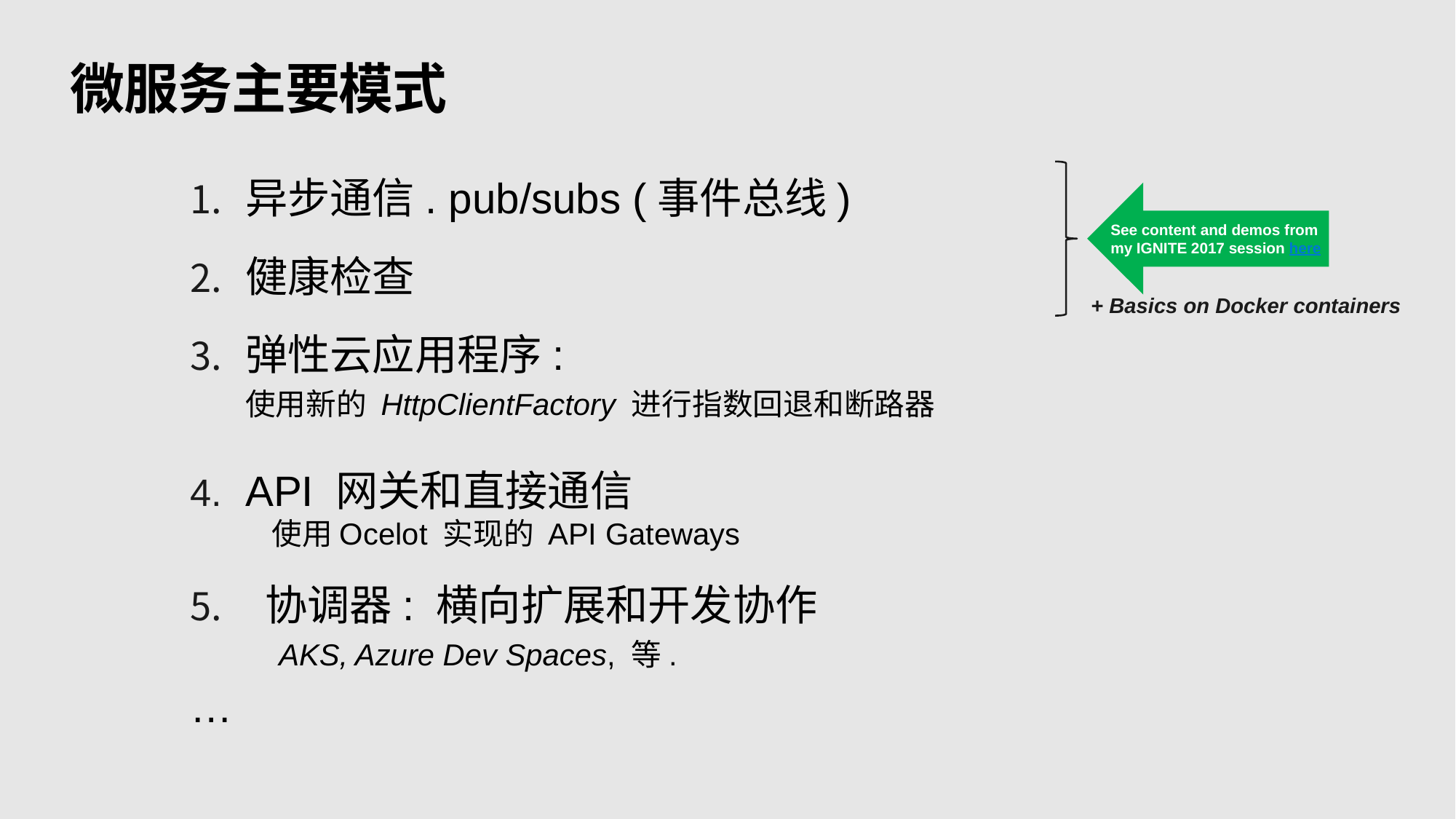

# 微服务主要模式

异步通信. pub/subs (事件总线)
健康检查
弹性云应用程序:
使用新的 HttpClientFactory 进行指数回退和断路器

API 网关和直接通信
       使用Ocelot 实现的 API Gateways
 协调器: 横向扩展和开发协作
    AKS, Azure Dev Spaces, 等.
…

See content and demos from
my IGNITE 2017 session here
+ Basics on Docker containers